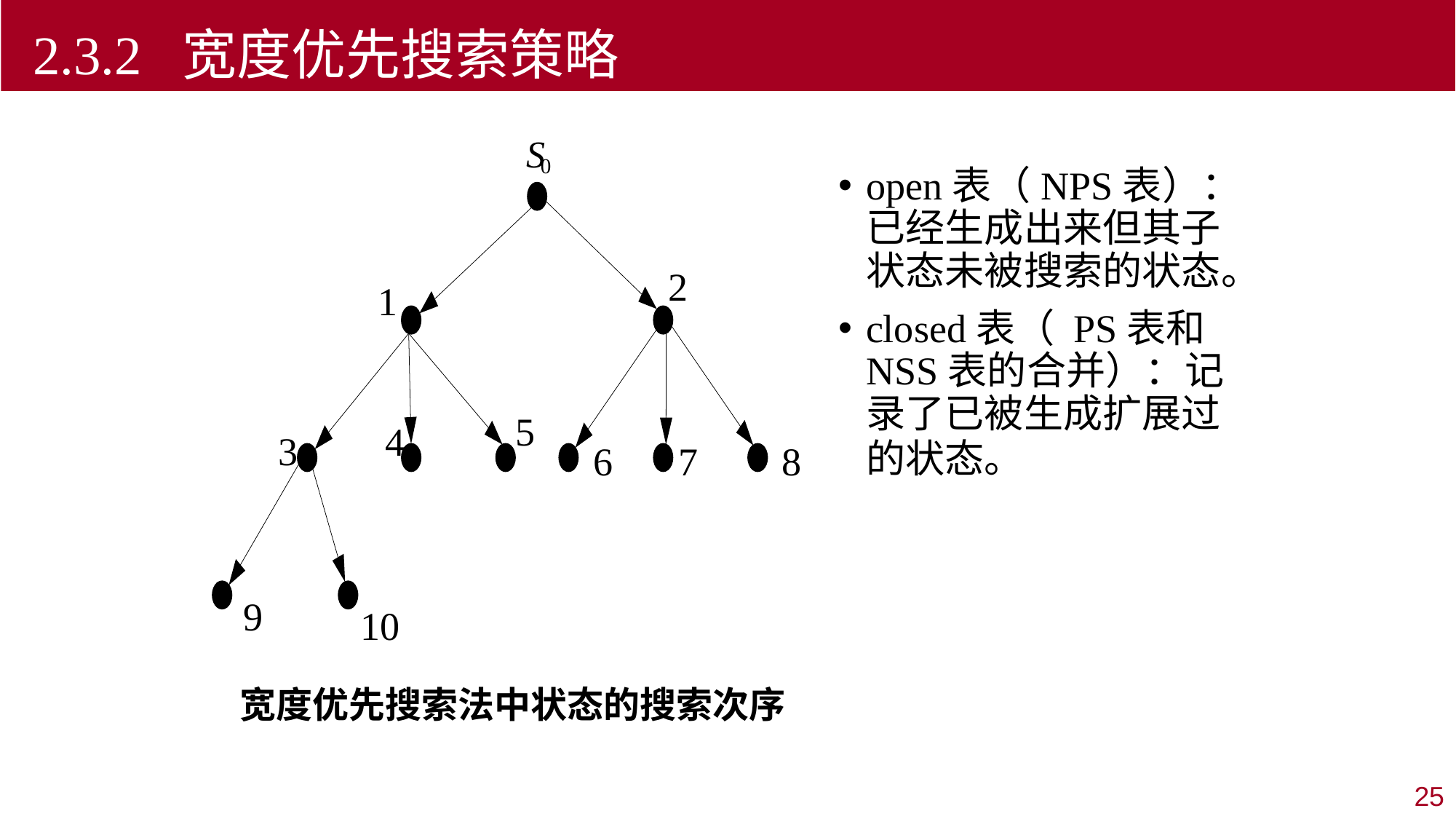

2.3.2  宽度优先搜索策略

S
0

2
1

5
4

3
6
7
8

9
10

open表（NPS表）：已经生成出来但其子状态未被搜索的状态。
closed表（ PS表和NSS表的合并）：记录了已被生成扩展过的状态。
宽度优先搜索法中状态的搜索次序
25